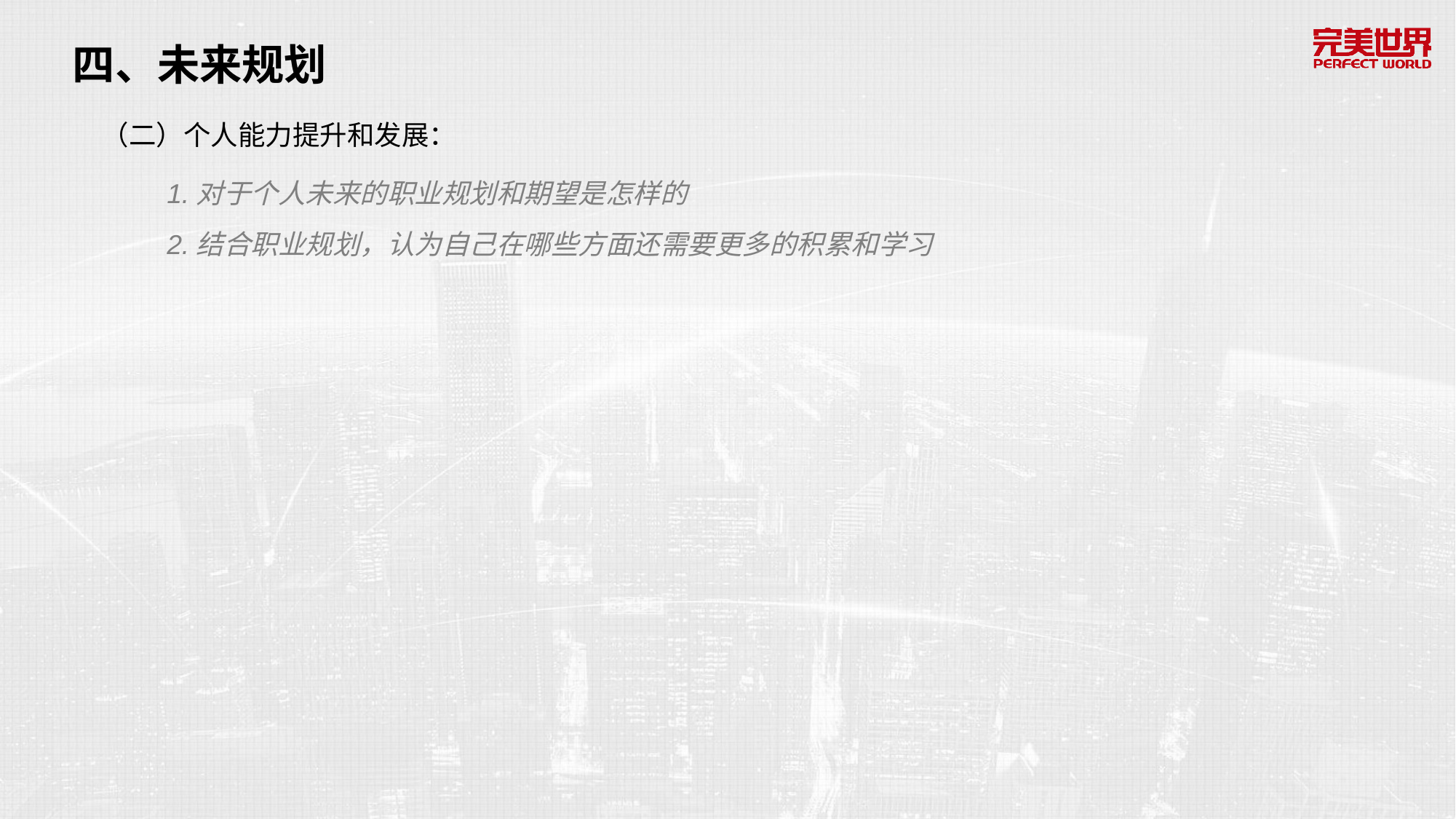

# 四、未来规划
（二）个人能力提升和发展：
1.对于个人未来的职业规划和期望是怎样的
2.结合职业规划，认为自己在哪些方面还需要更多的积累和学习